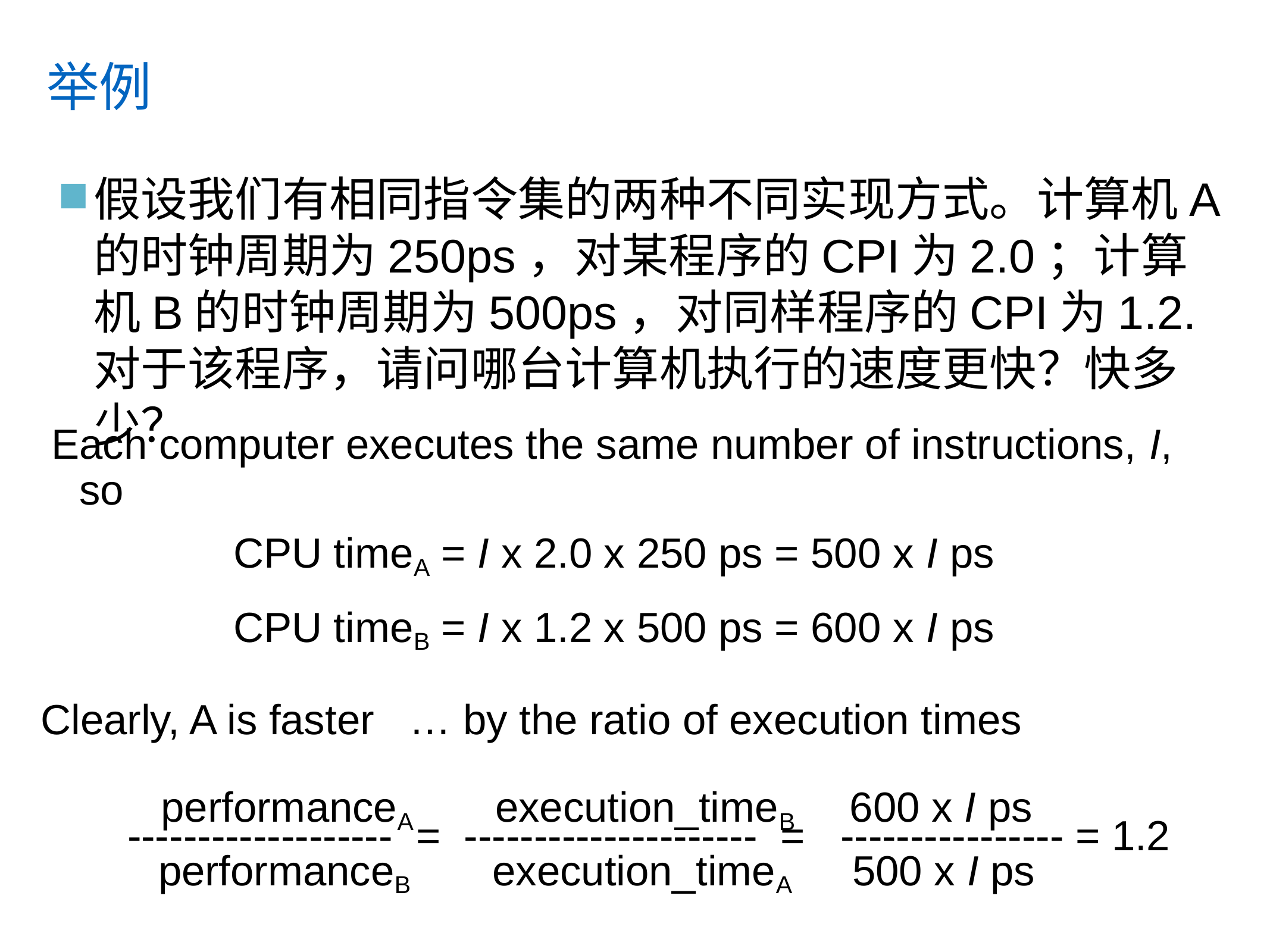

# 举例
假设我们有相同指令集的两种不同实现方式。计算机A的时钟周期为250ps，对某程序的CPI为2.0；计算机B的时钟周期为500ps，对同样程序的CPI为1.2.对于该程序，请问哪台计算机执行的速度更快？快多少？
Each computer executes the same number of instructions, I, so
CPU timeA = I x 2.0 x 250 ps = 500 x I ps
CPU timeB = I x 1.2 x 500 ps = 600 x I ps
Clearly, A is faster   … by the ratio of execution times
performanceA       execution_timeB        600 x I ps
      -------------------  =  ---------------------  =   ---------------- = 1.2
performanceB       execution_timeA         500 x I ps
55